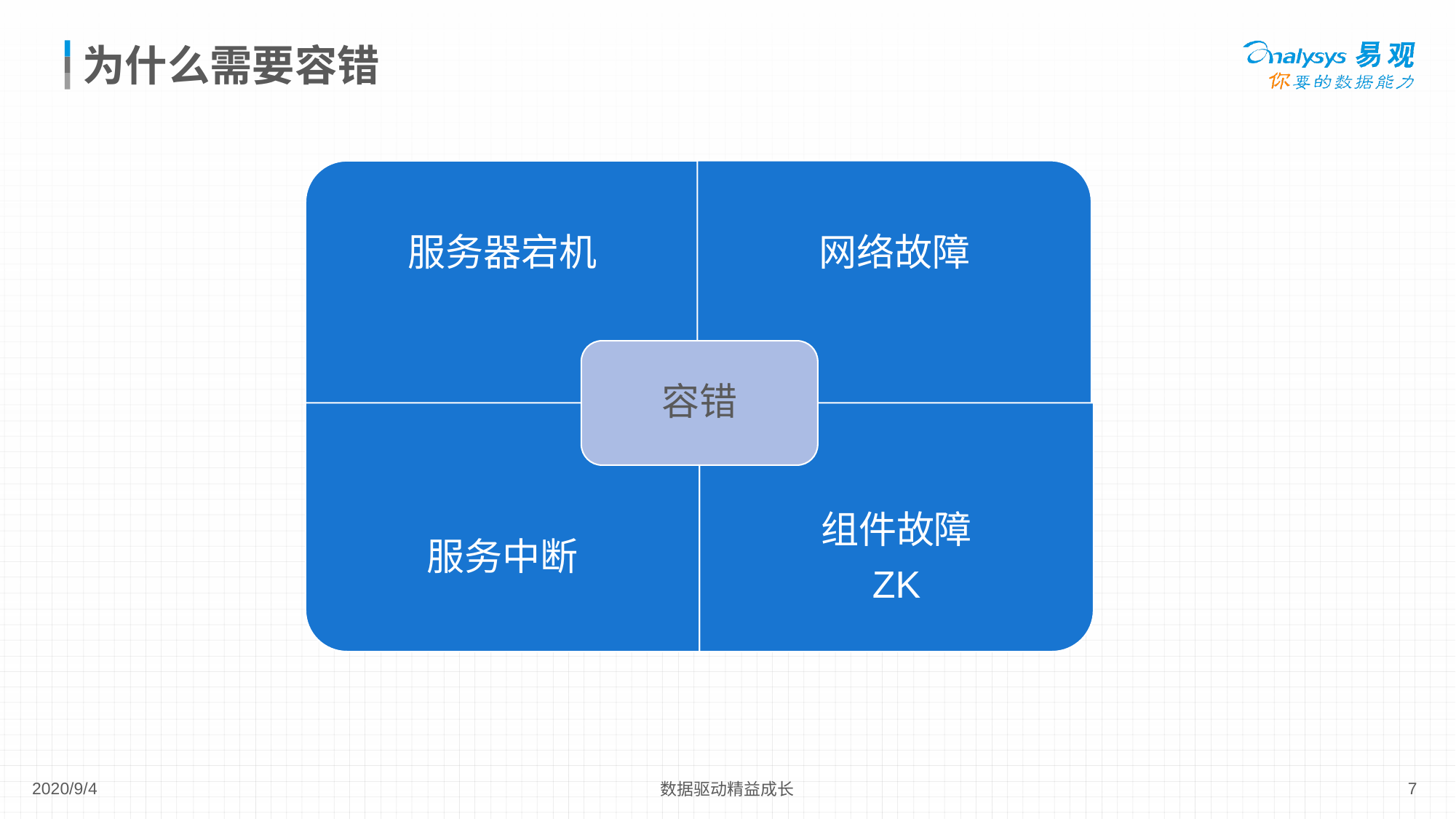

# 为什么需要容错
网络故障
服务器宕机
容错
服务中断
组件故障
ZK